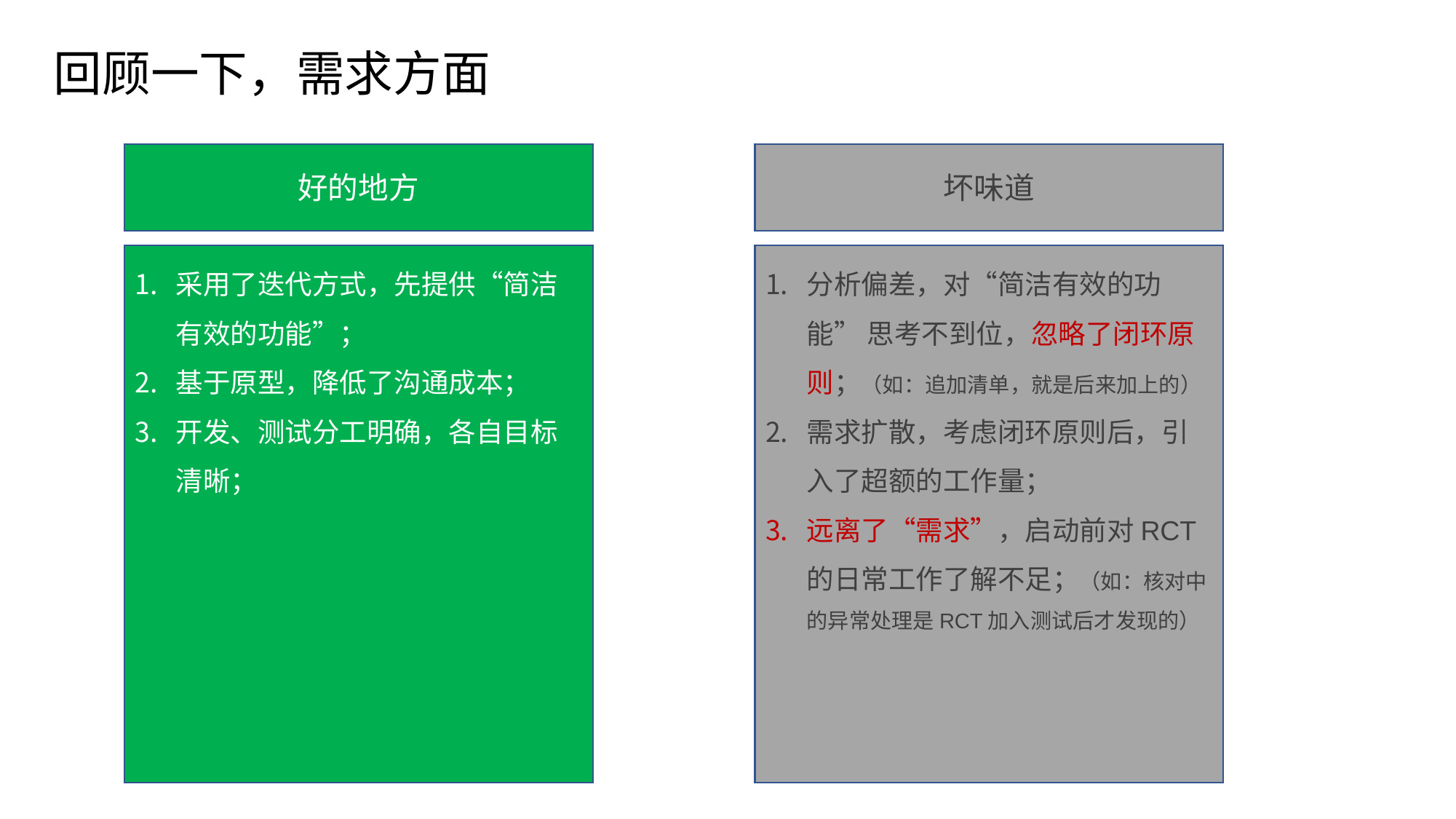

回顾一下，需求方面
好的地方
坏味道
采用了迭代方式，先提供“简洁有效的功能”；
基于原型，降低了沟通成本；
开发、测试分工明确，各自目标清晰；
分析偏差，对“简洁有效的功能” 思考不到位，忽略了闭环原则；（如：追加清单，就是后来加上的）
需求扩散，考虑闭环原则后，引入了超额的工作量；
远离了“需求”，启动前对RCT的日常工作了解不足；（如：核对中的异常处理是RCT加入测试后才发现的）